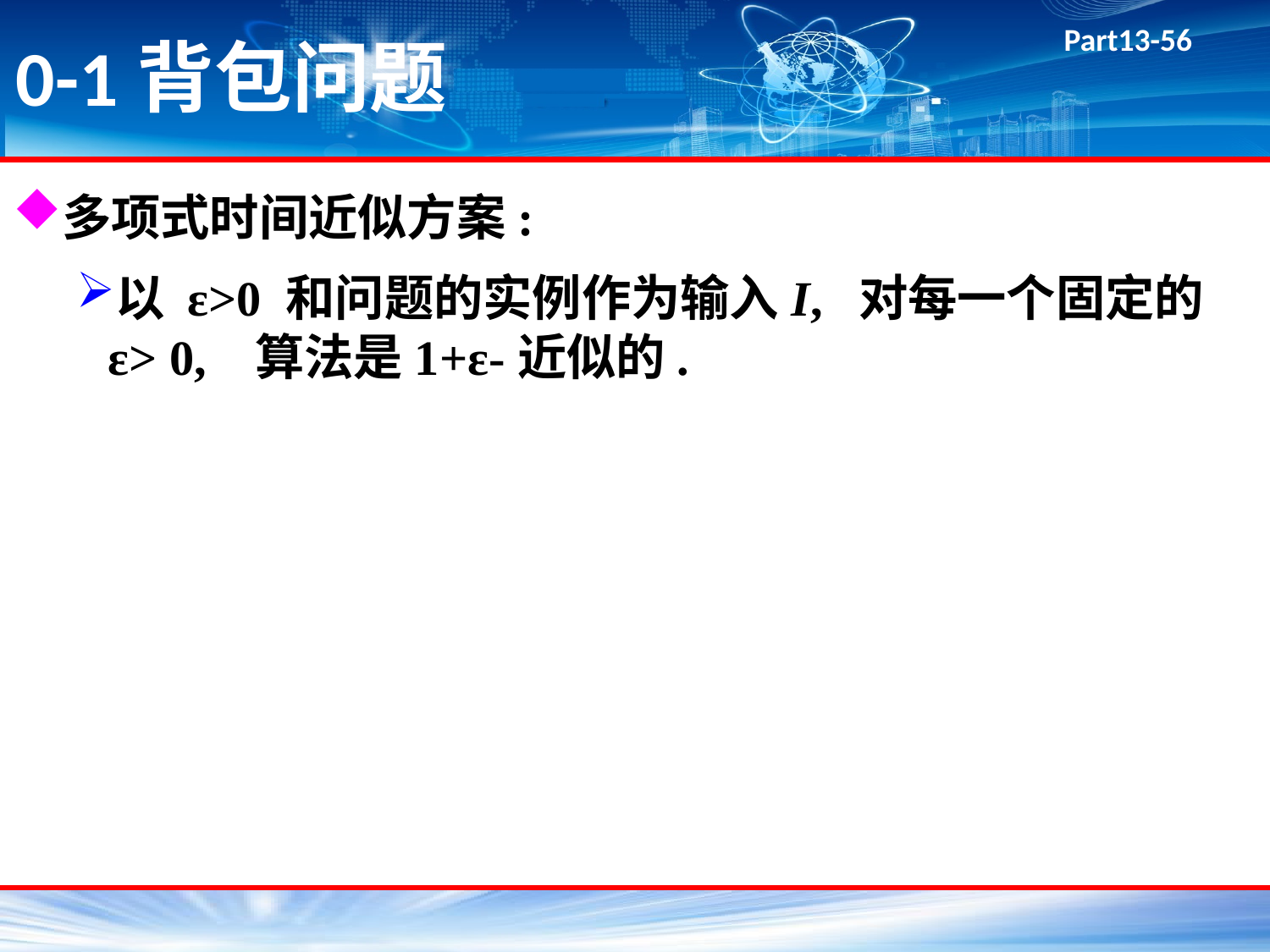

# 0-1背包问题
多项式时间近似方案:
以 ε>0 和问题的实例作为输入I,  对每一个固定的ε> 0,   算法是1+ε-近似的.